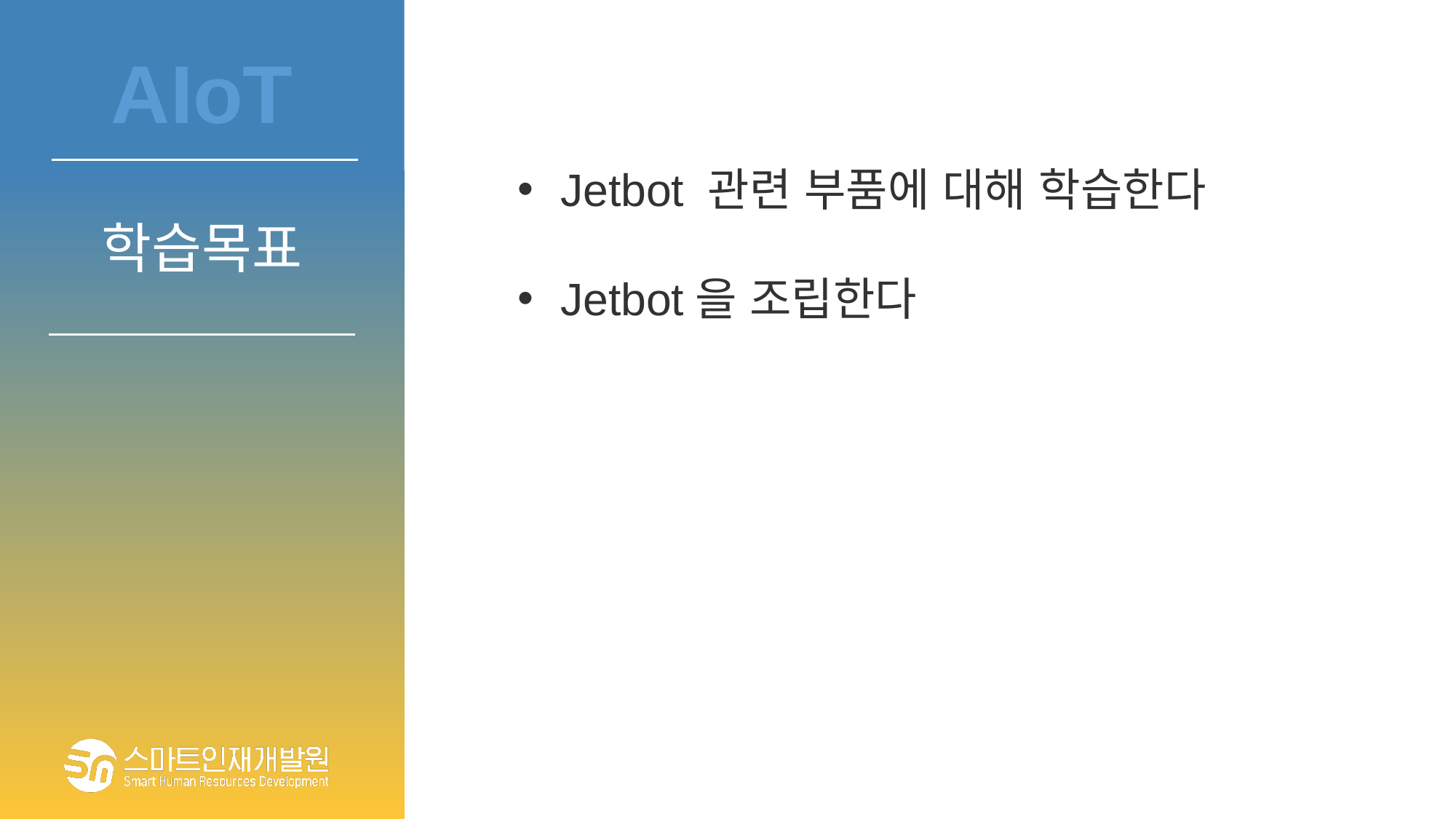

Jetbot 관련 부품에 대해 학습한다

Jetbot을 조립한다
학습목표